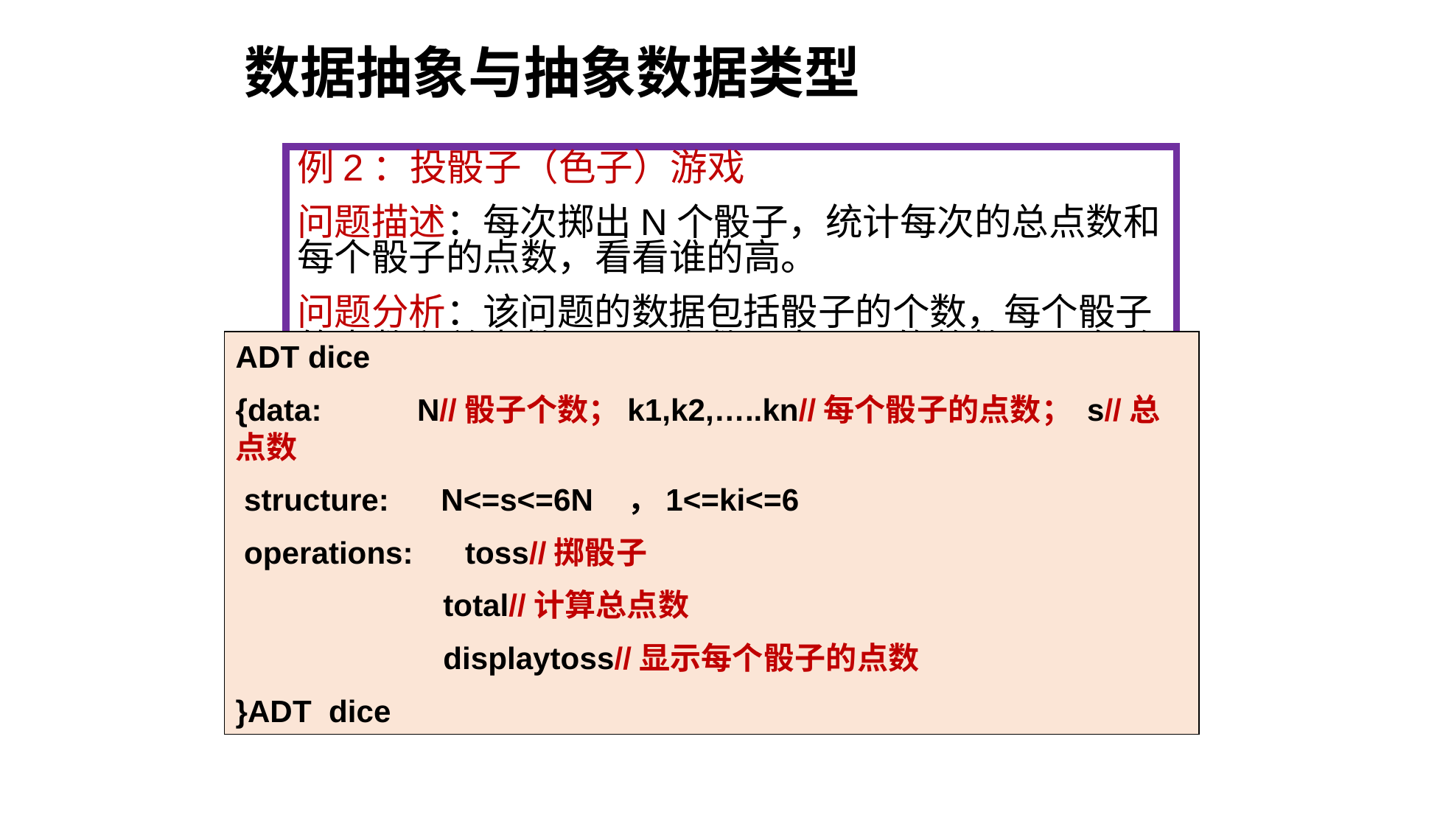

数据抽象与抽象数据类型

例2：投骰子（色子）游戏
问题描述：每次掷出N个骰子，统计每次的总点数和每个骰子的点数，看看谁的高。
问题分析：该问题的数据包括骰子的个数，每个骰子的点数和总点数，骰子个数是大于0的整数N，每个骰子的点数是1~6，总点数是N~6N；
该问题的操作包括：投骰子，求总点数，输出各个骰子的点数。
ADT dice
{data:           N//骰子个数；k1,k2,…..kn//每个骰子的点数； s//总点数
 structure:      N<=s<=6N   ，1<=ki<=6
 operations:      toss//掷骰子
                        total//计算总点数
                        displaytoss//显示每个骰子的点数
}ADT  dice